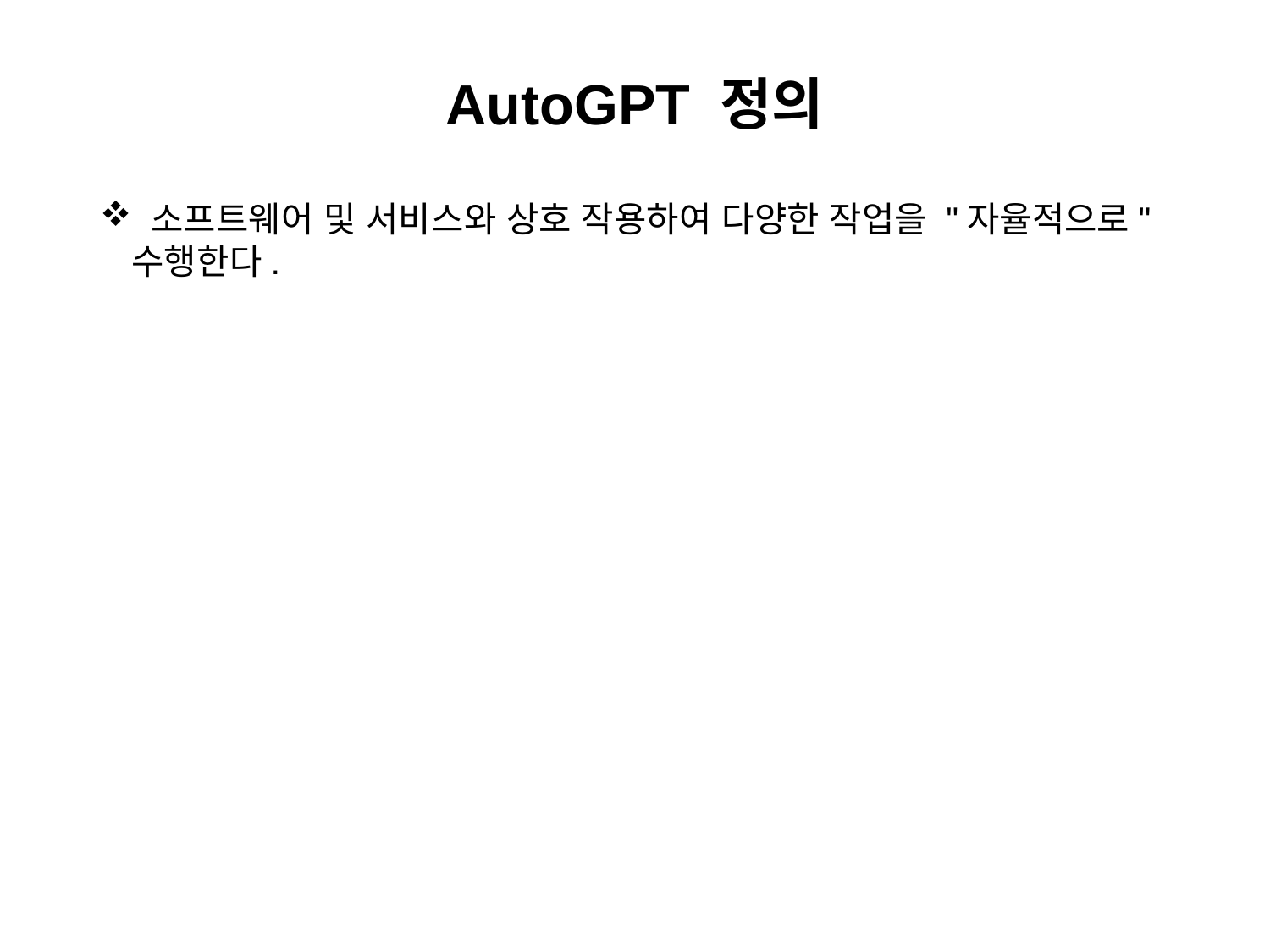

# AutoGPT 정의
 소프트웨어 및 서비스와 상호 작용하여 다양한 작업을 "자율적으로" 수행한다.